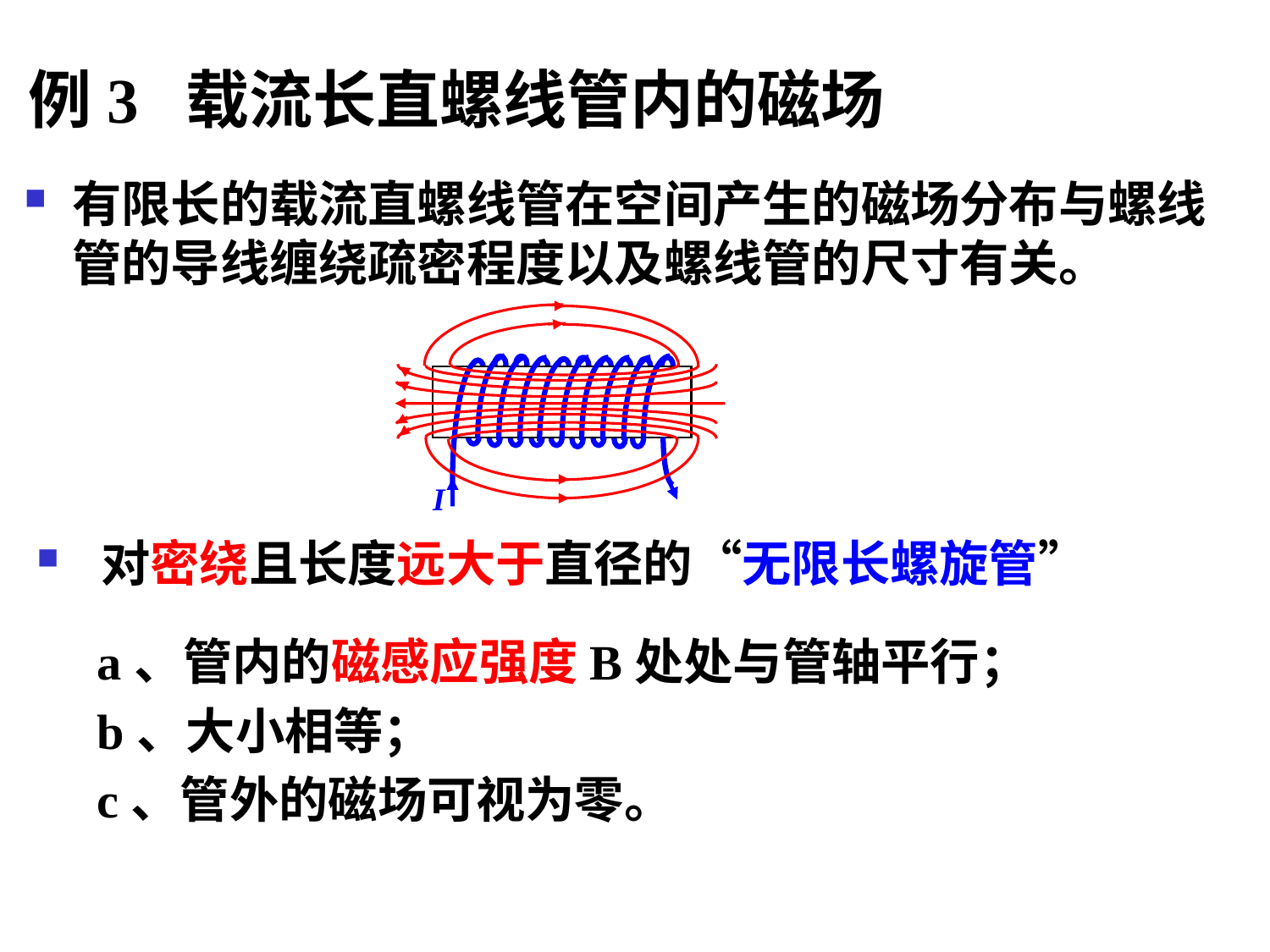

# 例3  载流长直螺线管内的磁场
有限长的载流直螺线管在空间产生的磁场分布与螺线管的导线缠绕疏密程度以及螺线管的尺寸有关。

I

  对密绕且长度远大于直径的“无限长螺旋管”
a、管内的磁感应强度B处处与管轴平行；
b、大小相等；
c、管外的磁场可视为零。